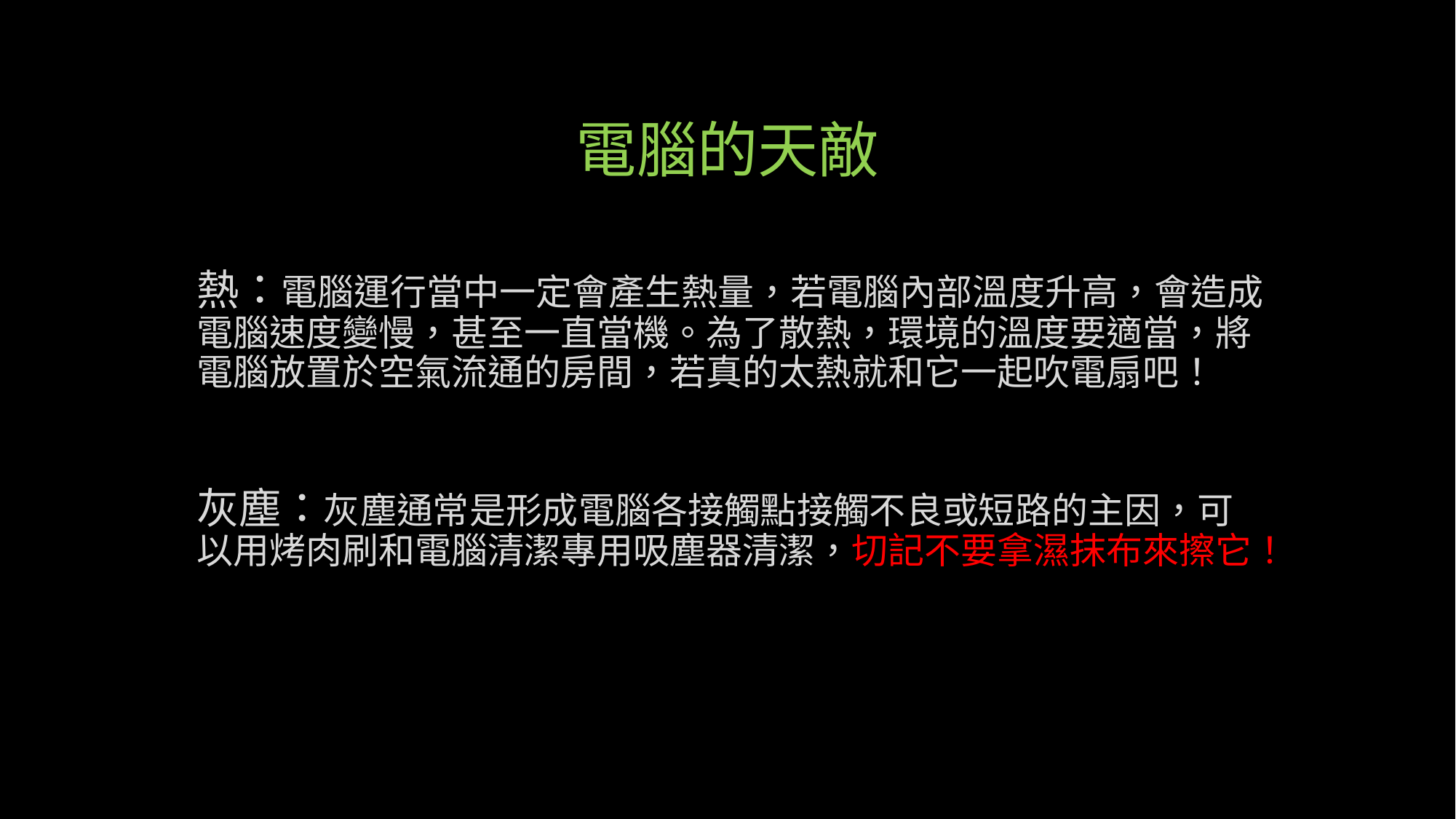

# 電腦的天敵
熱：電腦運行當中一定會產生熱量，若電腦內部溫度升高，會造成電腦速度變慢，甚至一直當機。為了散熱，環境的溫度要適當，將電腦放置於空氣流通的房間，若真的太熱就和它一起吹電扇吧！

灰塵：灰塵通常是形成電腦各接觸點接觸不良或短路的主因，可以用烤肉刷和電腦清潔專用吸塵器清潔，切記不要拿濕抹布來擦它！